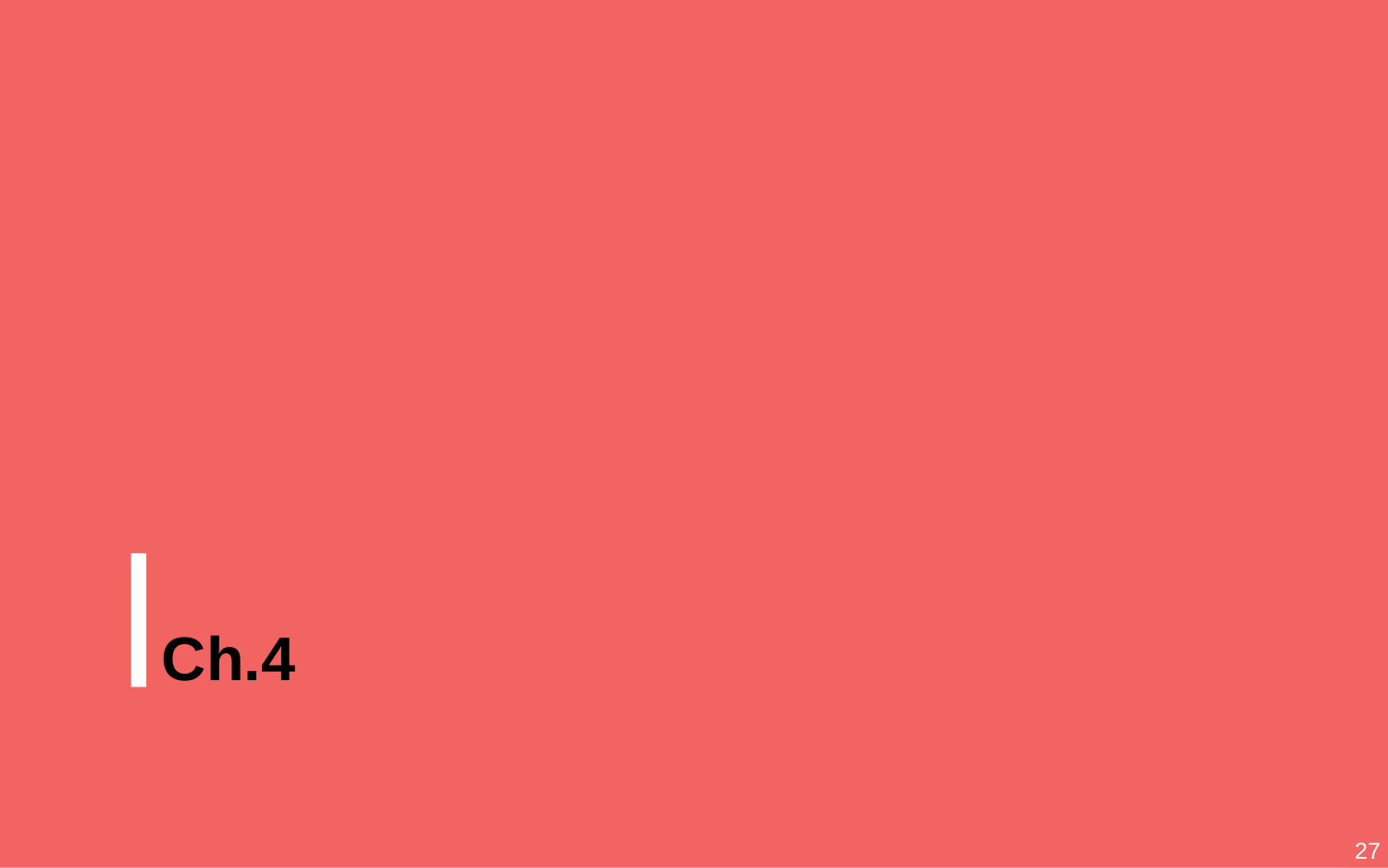

개발일정 및 역할분담
Ch.4 Calendar & Member

27